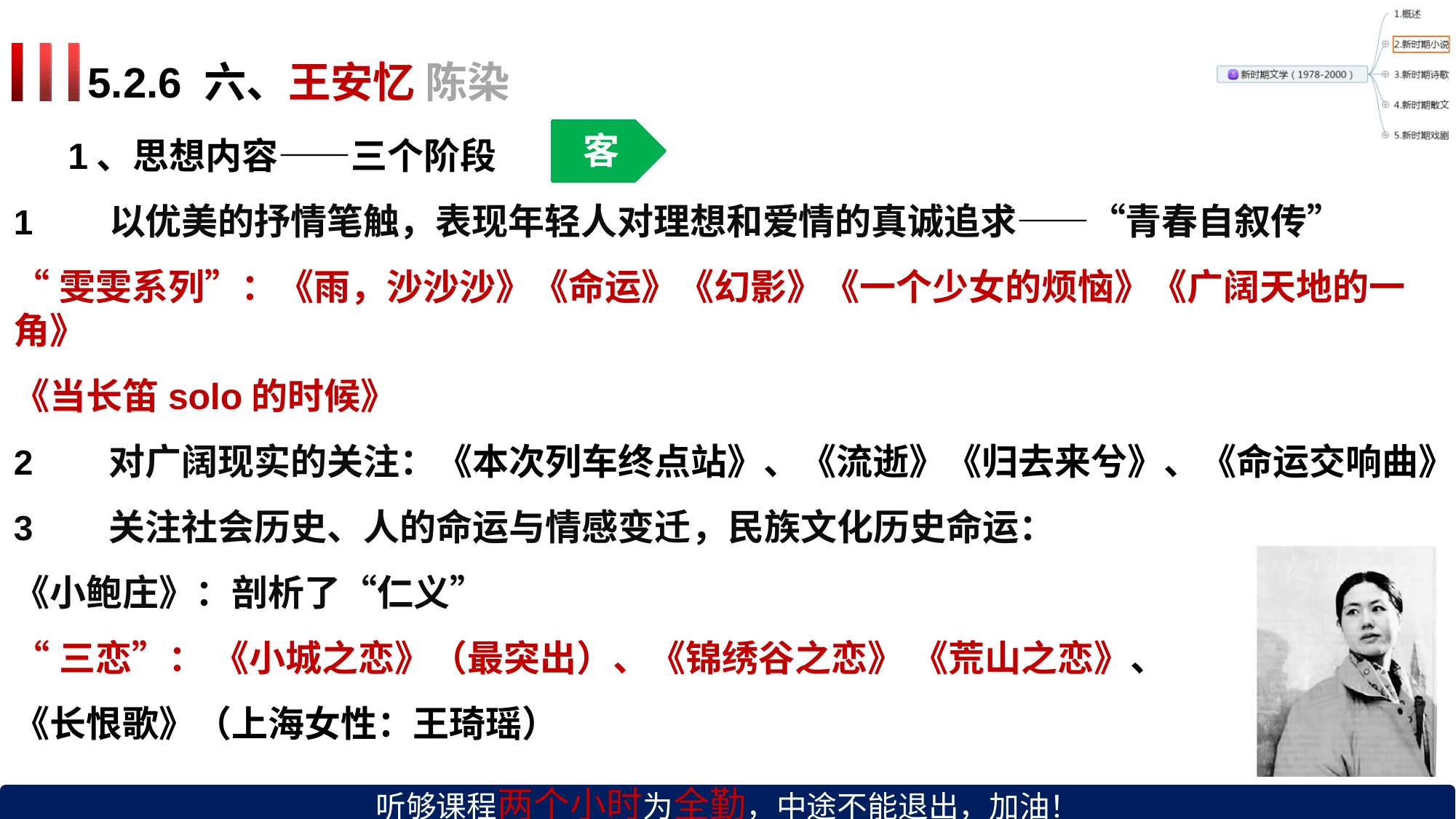

# 5.2.6 六、王安忆 陈染

客
1、思想内容——三个阶段
以优美的抒情笔触，表现年轻人对理想和爱情的真诚追求——“青春自叙传”
“雯雯系列”：《雨，沙沙沙》《命运》《幻影》《一个少女的烦恼》《广阔天地的一角》
《当长笛solo的时候》
对广阔现实的关注：《本次列车终点站》、《流逝》《归去来兮》、《命运交响曲》
关注社会历史、人的命运与情感变迁，民族文化历史命运：
《小鲍庄》：剖析了“仁义”
“三恋”： 《小城之恋》（最突出）、《锦绣谷之恋》 《荒山之恋》、
《长恨歌》（上海女性：王琦瑶）

听够课程两个小时为全勤，中途不能退出，加油！